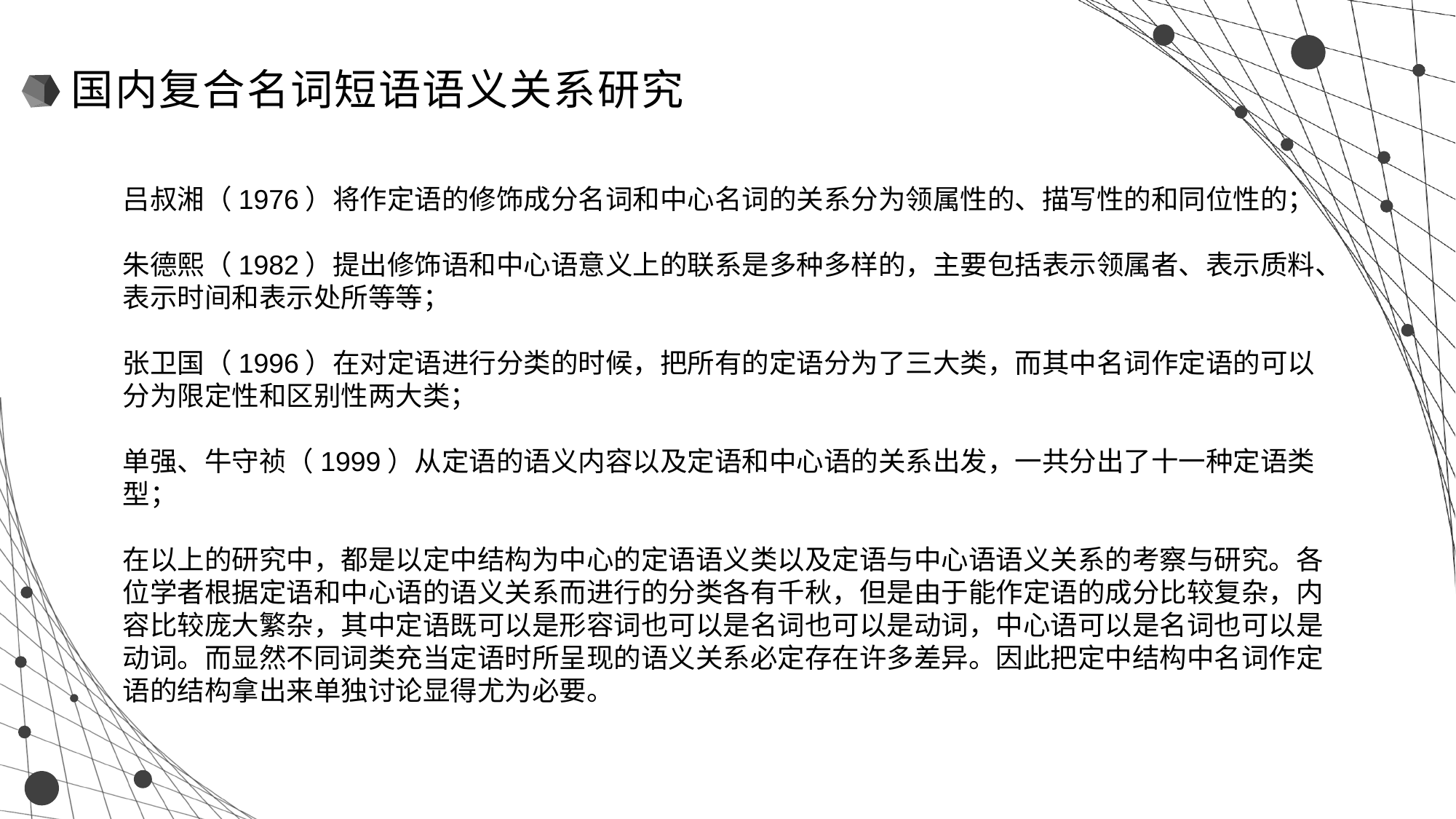

国内复合名词短语语义关系研究

吕叔湘（1976）将作定语的修饰成分名词和中心名词的关系分为领属性的、描写性的和同位性的；

朱德熙（1982）提出修饰语和中心语意义上的联系是多种多样的，主要包括表示领属者、表示质料、表示时间和表示处所等等；

张卫国（1996）在对定语进行分类的时候，把所有的定语分为了三大类，而其中名词作定语的可以分为限定性和区别性两大类；

单强、牛守祯（1999）从定语的语义内容以及定语和中心语的关系出发，一共分出了十一种定语类型；

在以上的研究中，都是以定中结构为中心的定语语义类以及定语与中心语语义关系的考察与研究。各位学者根据定语和中心语的语义关系而进行的分类各有千秋，但是由于能作定语的成分比较复杂，内容比较庞大繁杂，其中定语既可以是形容词也可以是名词也可以是动词，中心语可以是名词也可以是动词。而显然不同词类充当定语时所呈现的语义关系必定存在许多差异。因此把定中结构中名词作定语的结构拿出来单独讨论显得尤为必要。